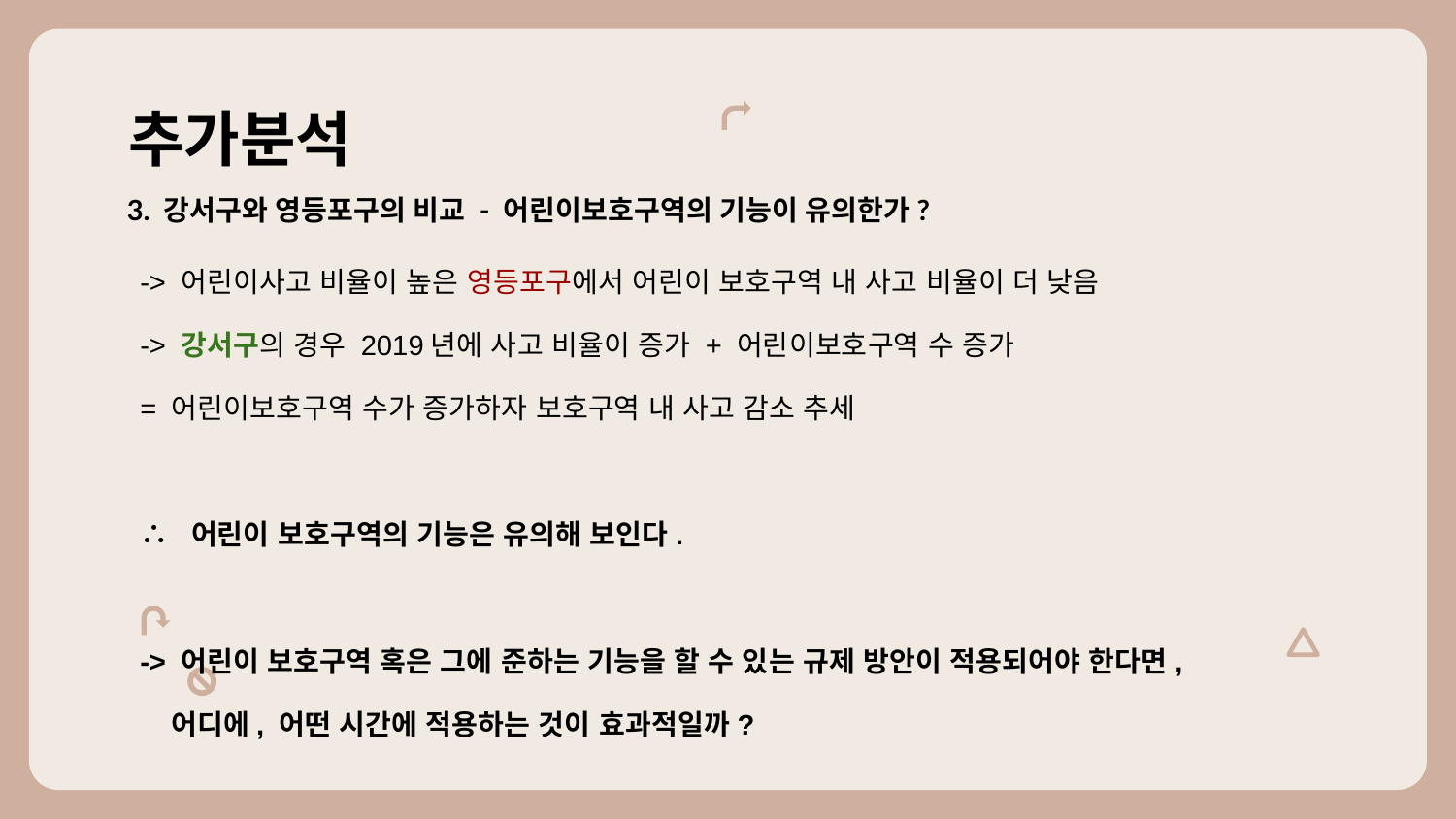

# 추가분석

3. 강서구와 영등포구의 비교 - 어린이보호구역의 기능이 유의한가?

-> 어린이사고 비율이 높은 영등포구에서 어린이 보호구역 내 사고 비율이 더 낮음
-> 강서구의 경우 2019년에 사고 비율이 증가 + 어린이보호구역 수 증가
= 어린이보호구역 수가 증가하자 보호구역 내 사고 감소 추세

∴  어린이 보호구역의 기능은 유의해 보인다.

-> 어린이 보호구역 혹은 그에 준하는 기능을 할 수 있는 규제 방안이 적용되어야 한다면,
   어디에, 어떤 시간에 적용하는 것이 효과적일까?